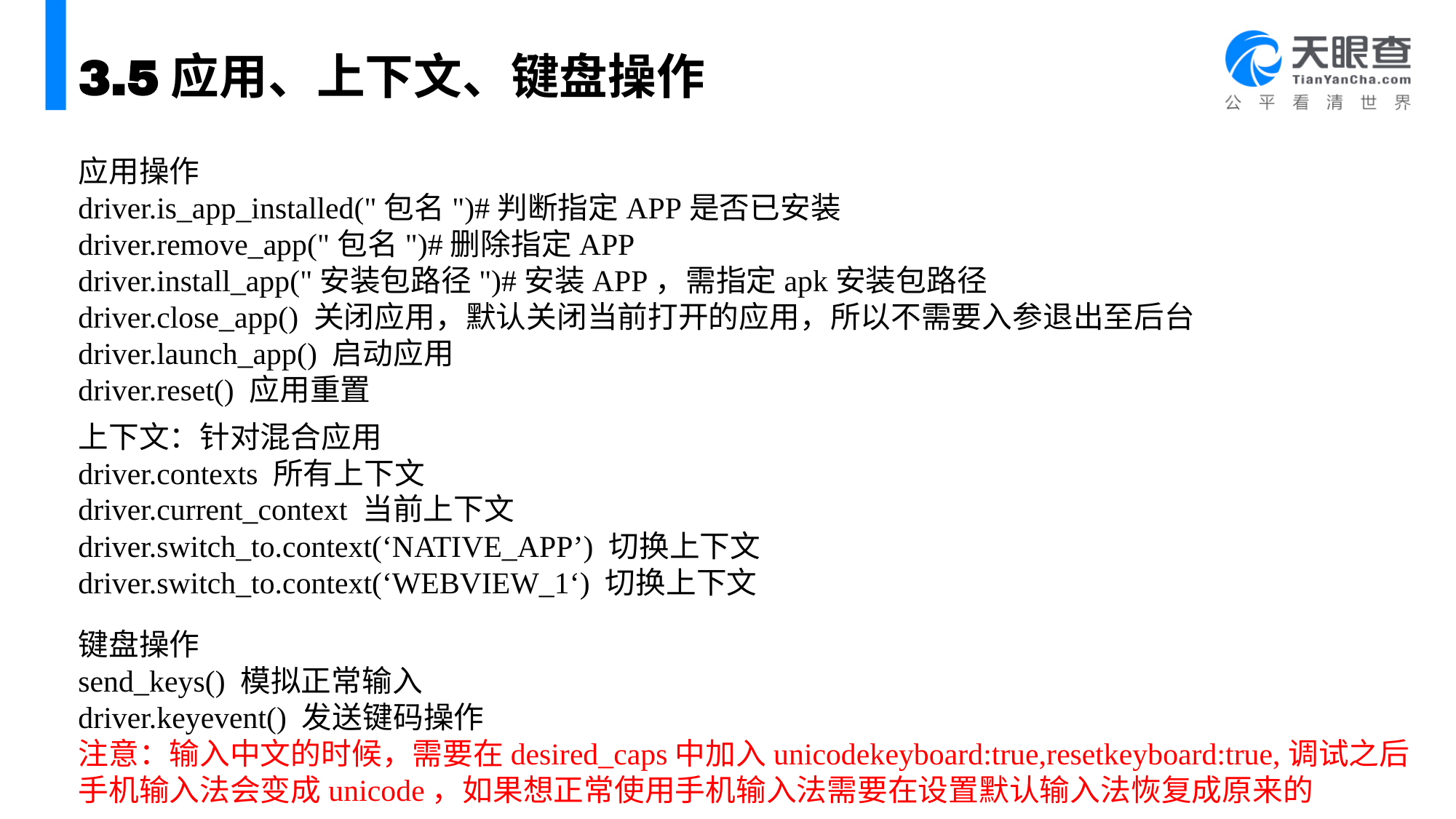

# 3.5应用、上下文、键盘操作
应用操作
driver.is_app_installed("包名")#判断指定APP是否已安装
driver.remove_app("包名")#删除指定APP
driver.install_app("安装包路径")#安装APP，需指定apk安装包路径
driver.close_app() 关闭应用，默认关闭当前打开的应用，所以不需要入参退出至后台
driver.launch_app() 启动应用
driver.reset() 应用重置
上下文：针对混合应用
driver.contexts 所有上下文
driver.current_context 当前上下文
driver.switch_to.context(‘NATIVE_APP’) 切换上下文
driver.switch_to.context(‘WEBVIEW_1‘) 切换上下文

键盘操作
send_keys() 模拟正常输入
driver.keyevent() 发送键码操作
注意：输入中文的时候，需要在desired_caps中加入unicodekeyboard:true,resetkeyboard:true,调试之后手机输入法会变成unicode，如果想正常使用手机输入法需要在设置默认输入法恢复成原来的